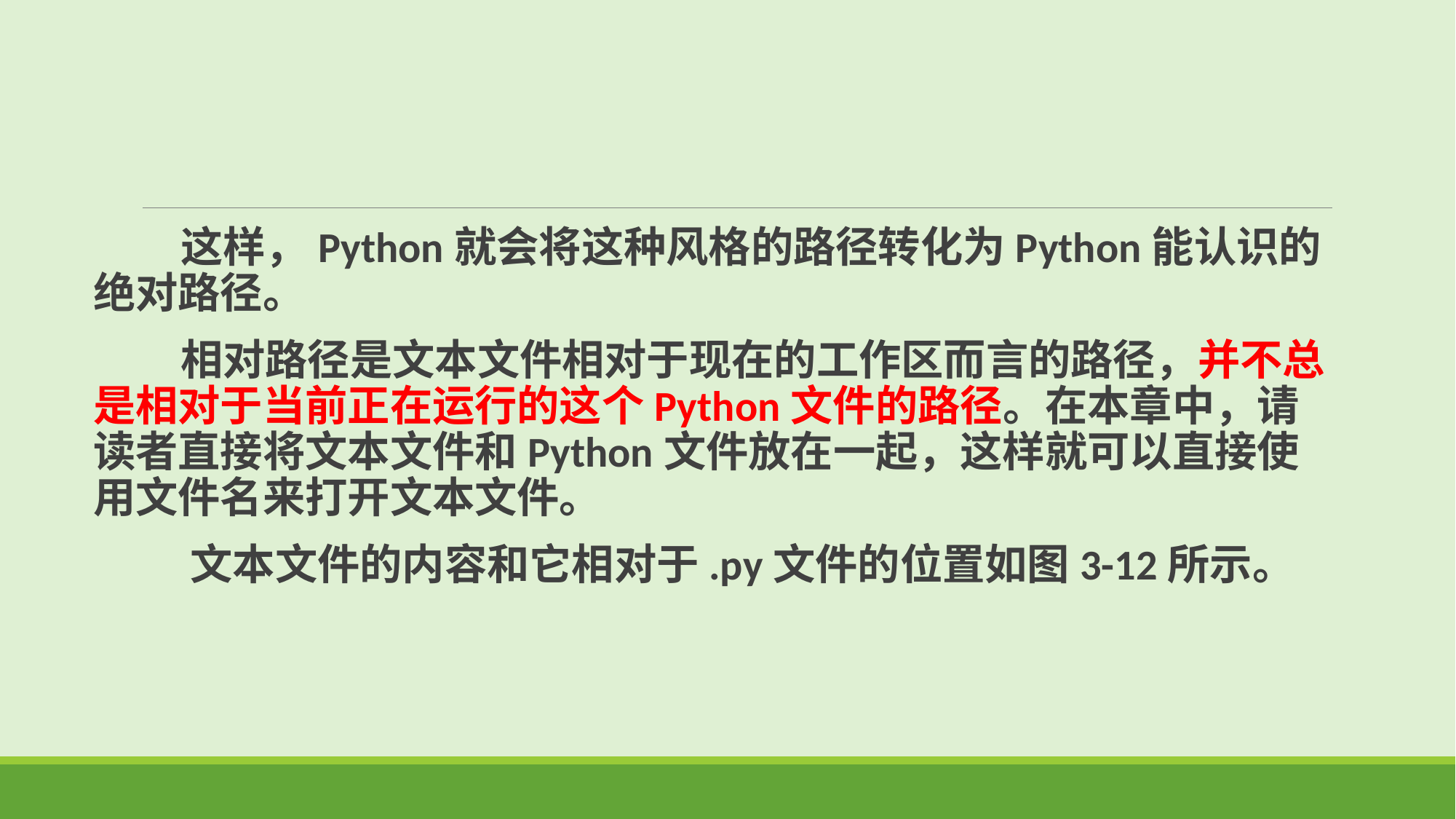

这样，Python就会将这种风格的路径转化为Python能认识的绝对路径。
        相对路径是文本文件相对于现在的工作区而言的路径，并不总是相对于当前正在运行的这个Python文件的路径。在本章中，请读者直接将文本文件和Python文件放在一起，这样就可以直接使用文件名来打开文本文件。
         文本文件的内容和它相对于.py文件的位置如图3-12所示。